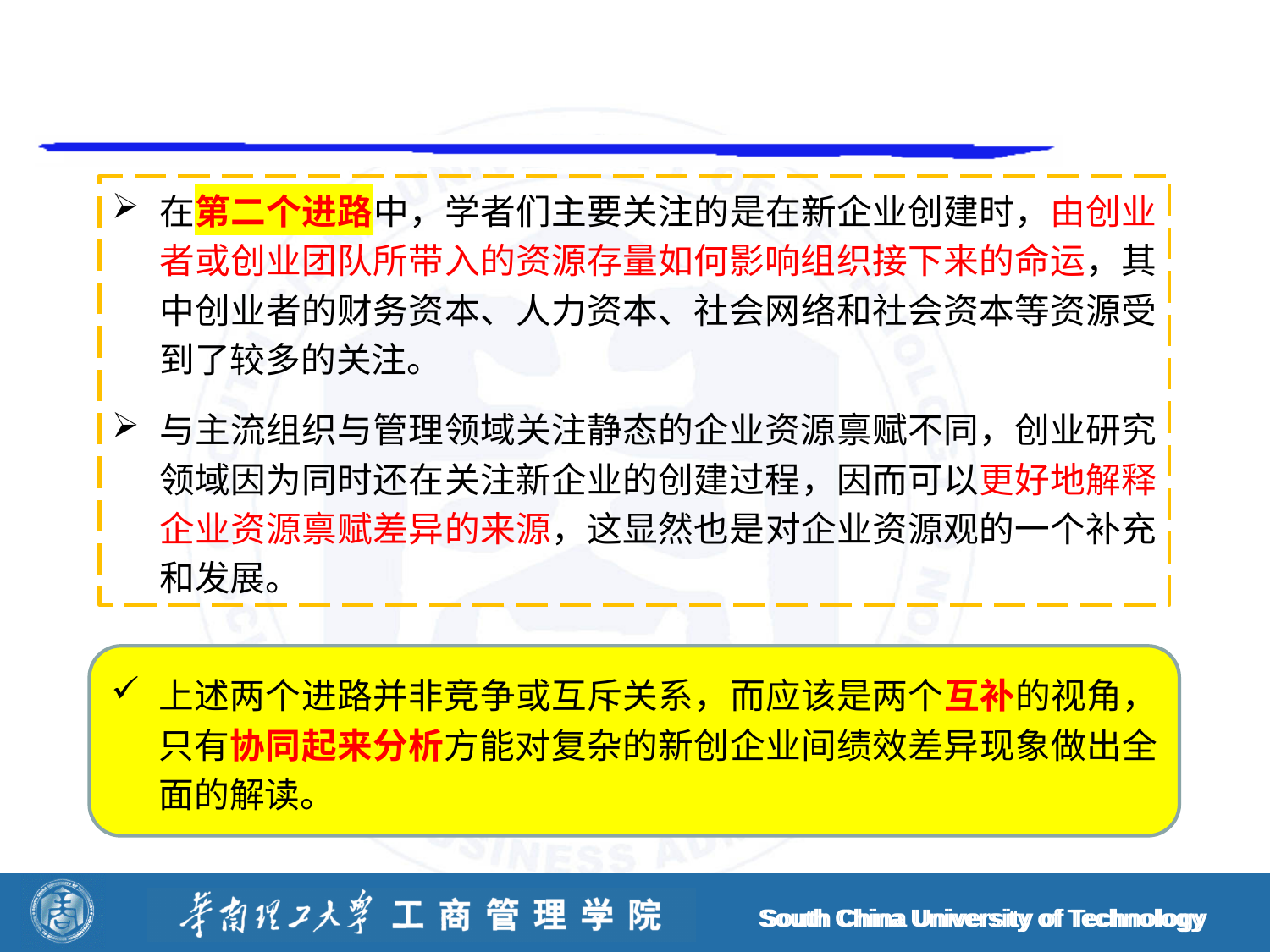

在第二个进路中，学者们主要关注的是在新企业创建时，由创业者或创业团队所带入的资源存量如何影响组织接下来的命运，其中创业者的财务资本、人力资本、社会网络和社会资本等资源受到了较多的关注。
与主流组织与管理领域关注静态的企业资源禀赋不同，创业研究领域因为同时还在关注新企业的创建过程，因而可以更好地解释企业资源禀赋差异的来源，这显然也是对企业资源观的一个补充和发展。
上述两个进路并非竞争或互斥关系，而应该是两个互补的视角，只有协同起来分析方能对复杂的新创企业间绩效差异现象做出全面的解读。
South China University of Technology
South China University of Technology